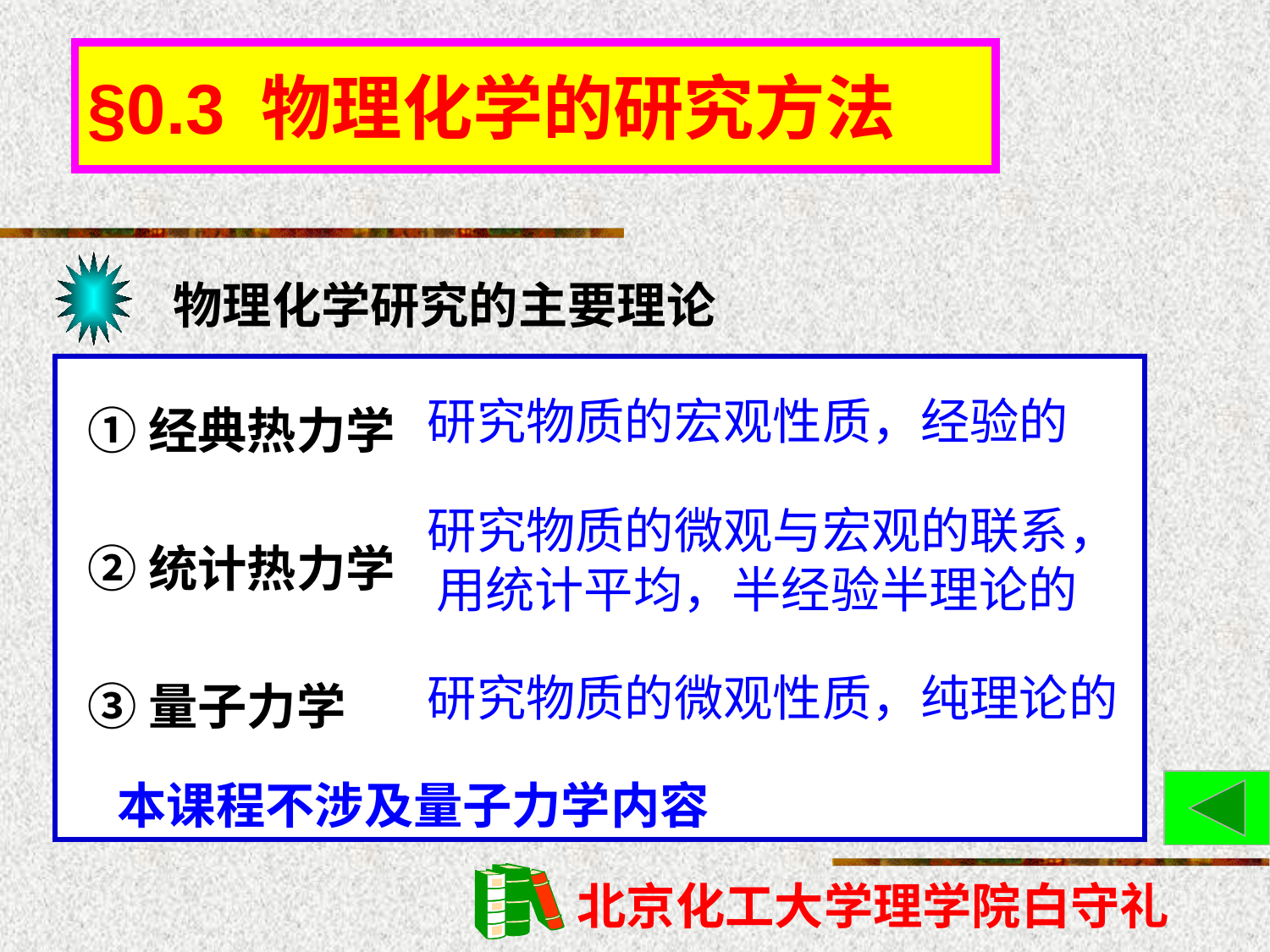

# §0.3 物理化学的研究方法

物理化学研究的主要理论

研究物质的宏观性质，经验的

研究物质的微观与宏观的联系，用统计平均，半经验半理论的

研究物质的微观性质，纯理论的
①经典热力学

②统计热力学

③量子力学
本课程不涉及量子力学内容